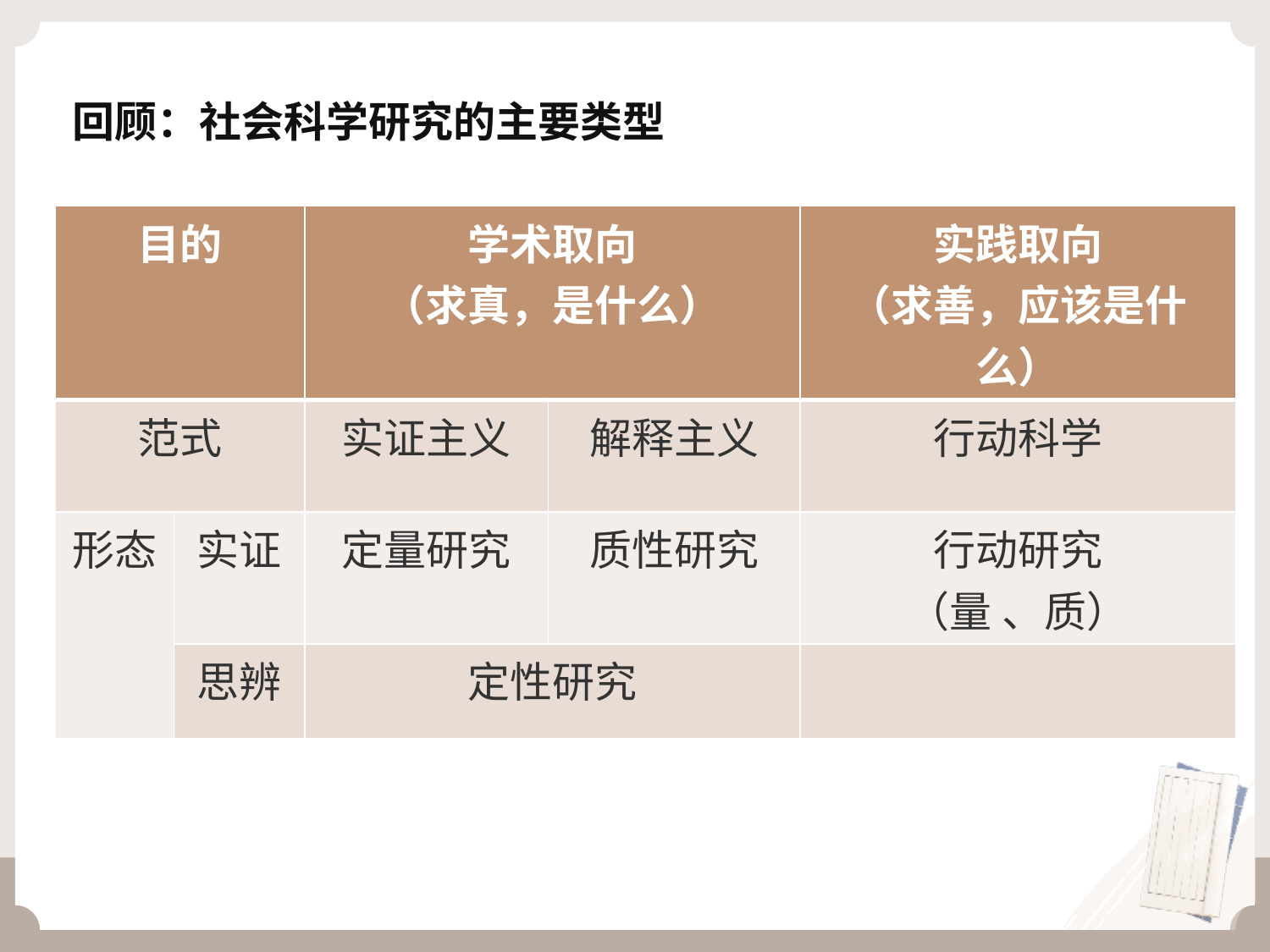

# 回顾：社会科学研究的主要类型
| 目的 |  | 学术取向 （求真，是什么） |  | 实践取向 （求善，应该是什么） |
| --- | --- | --- | --- | --- |
| 范式 |  | 实证主义 | 解释主义 | 行动科学 |
| 形态 | 实证 | 定量研究 | 质性研究 | 行动研究 （量 、质） |
|  | 思辨 | 定性研究 |  |  |